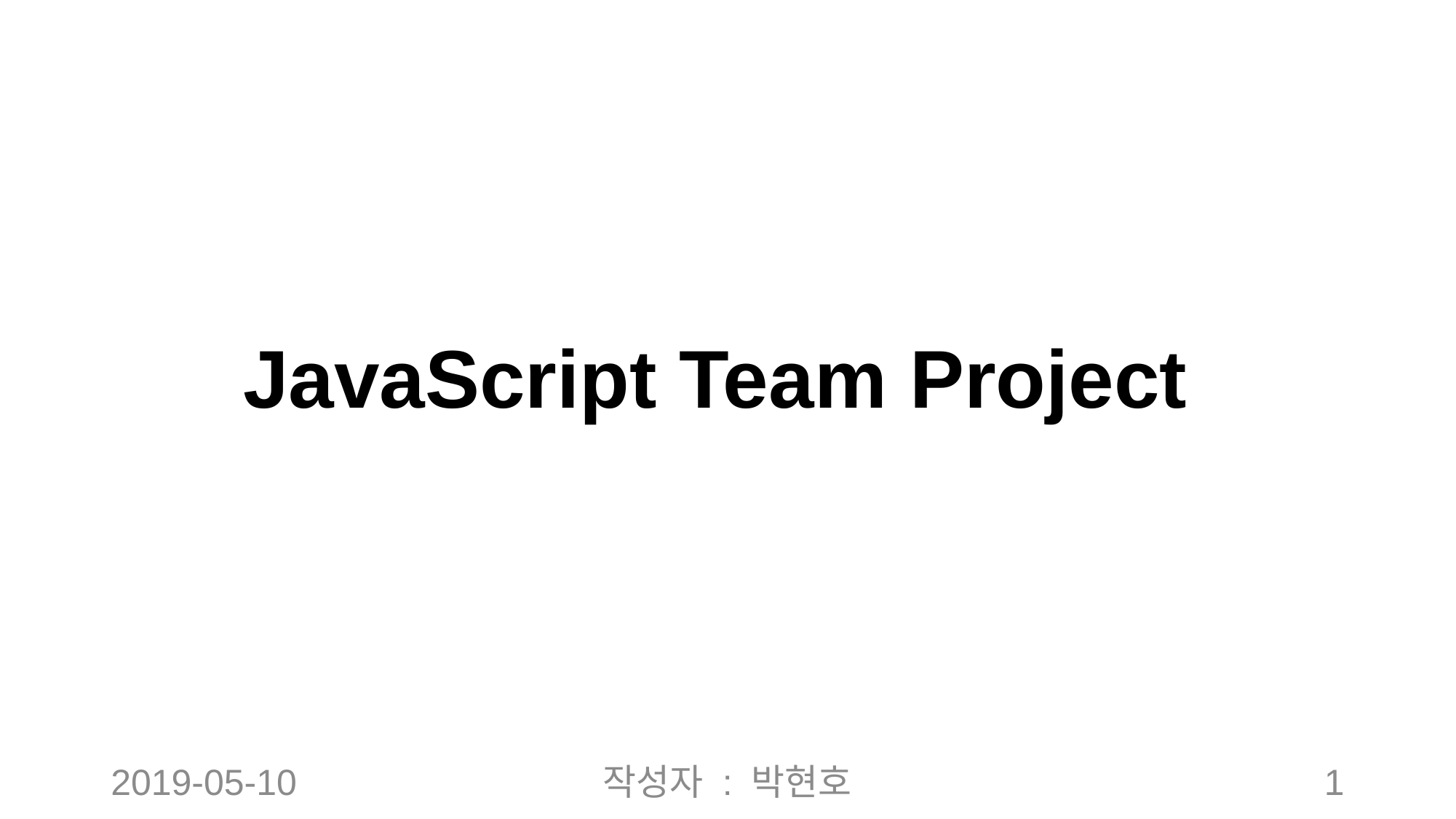

JavaScript Team Project
2019-05-10
작성자 : 박현호
1